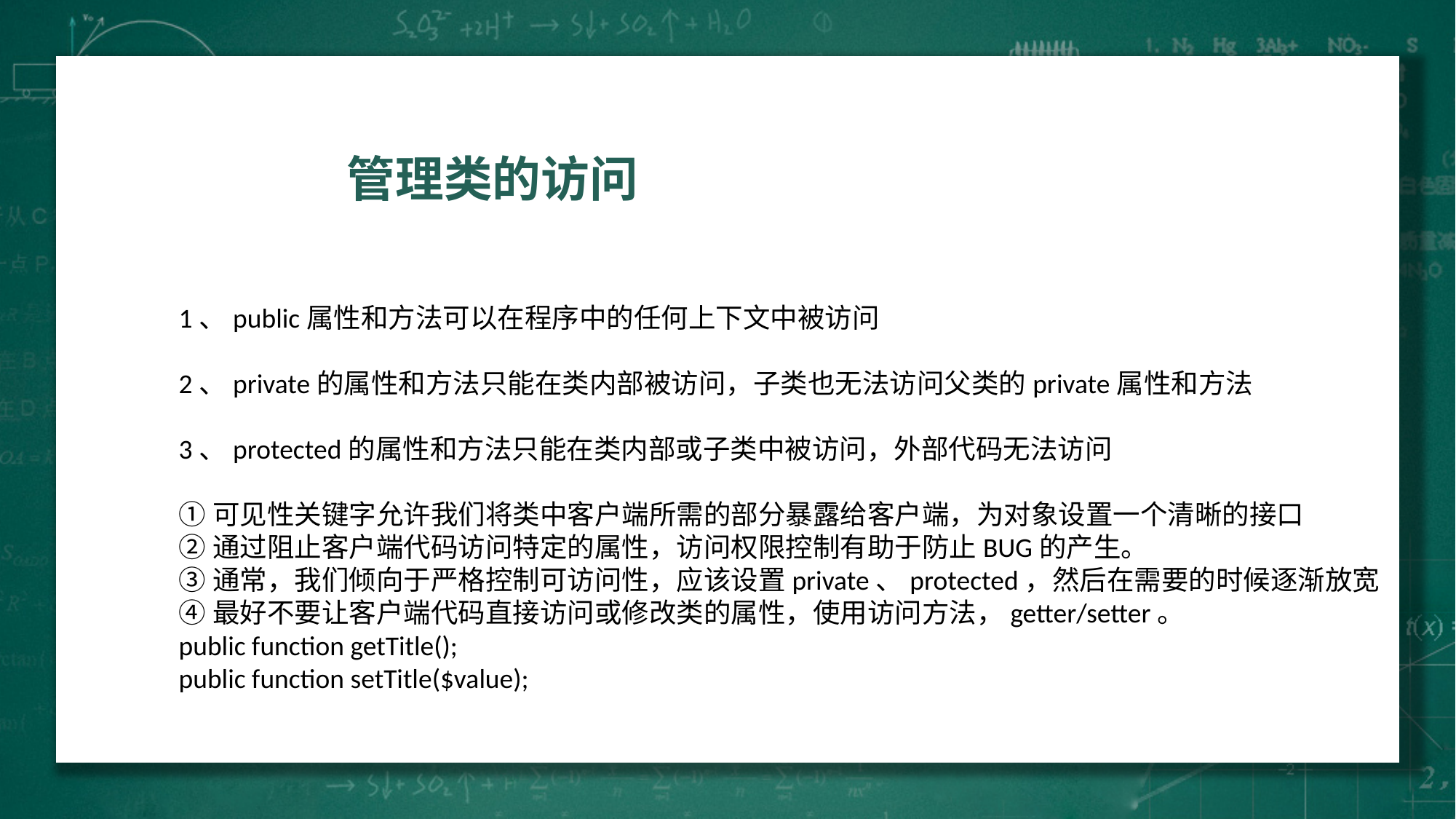

管理类的访问
1、public属性和方法可以在程序中的任何上下文中被访问

2、private的属性和方法只能在类内部被访问，子类也无法访问父类的private属性和方法

3、protected的属性和方法只能在类内部或子类中被访问，外部代码无法访问

①可见性关键字允许我们将类中客户端所需的部分暴露给客户端，为对象设置一个清晰的接口
②通过阻止客户端代码访问特定的属性，访问权限控制有助于防止BUG的产生。
③通常，我们倾向于严格控制可访问性，应该设置private、protected，然后在需要的时候逐渐放宽
④最好不要让客户端代码直接访问或修改类的属性，使用访问方法，getter/setter。
public function getTitle();
public function setTitle($value);